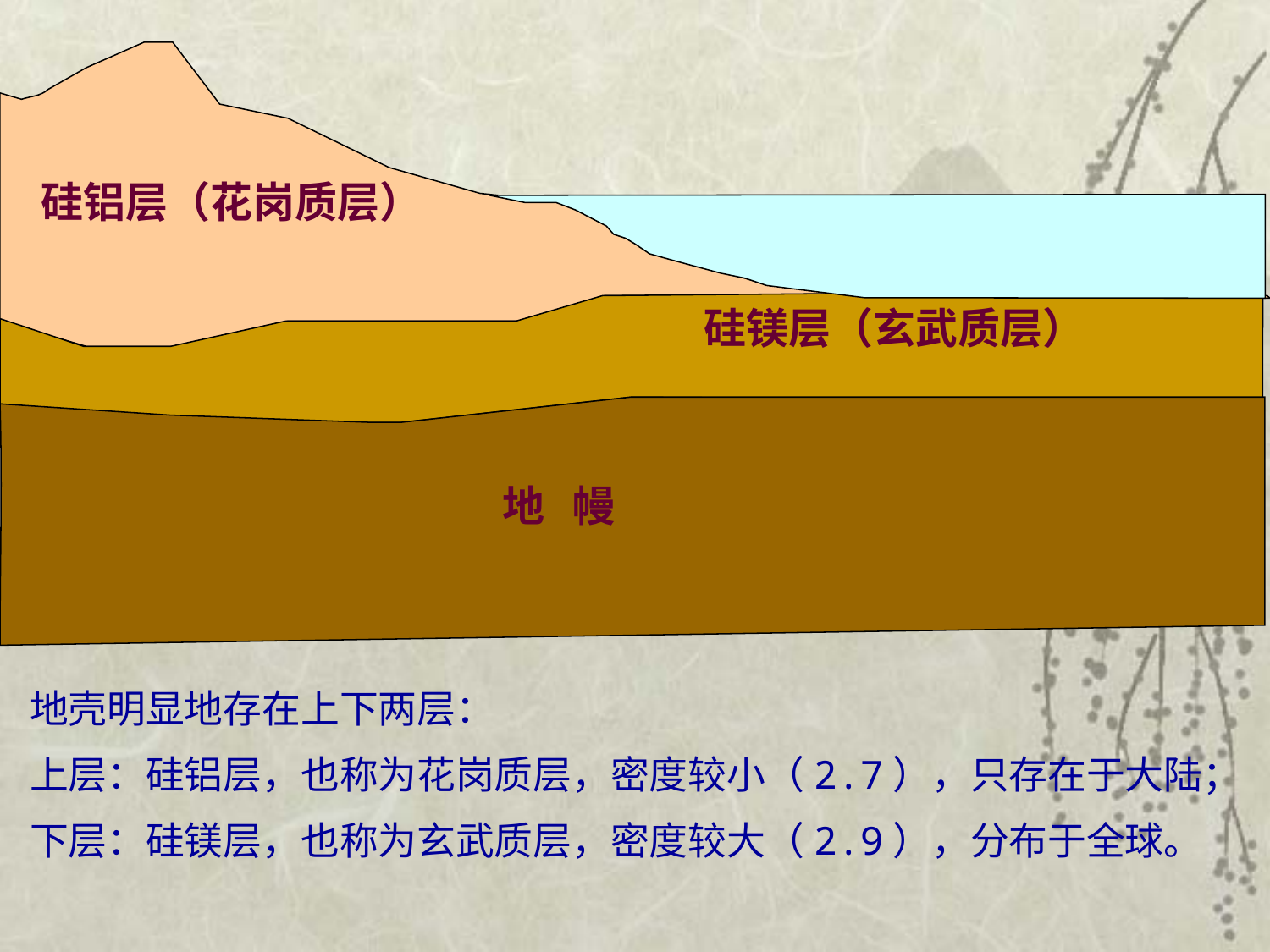

硅铝层（花岗质层）

硅镁层（玄武质层）

地   幔
地壳明显地存在上下两层：
上层：硅铝层，也称为花岗质层，密度较小（2.7），只存在于大陆；
下层：硅镁层，也称为玄武质层，密度较大（2.9），分布于全球。